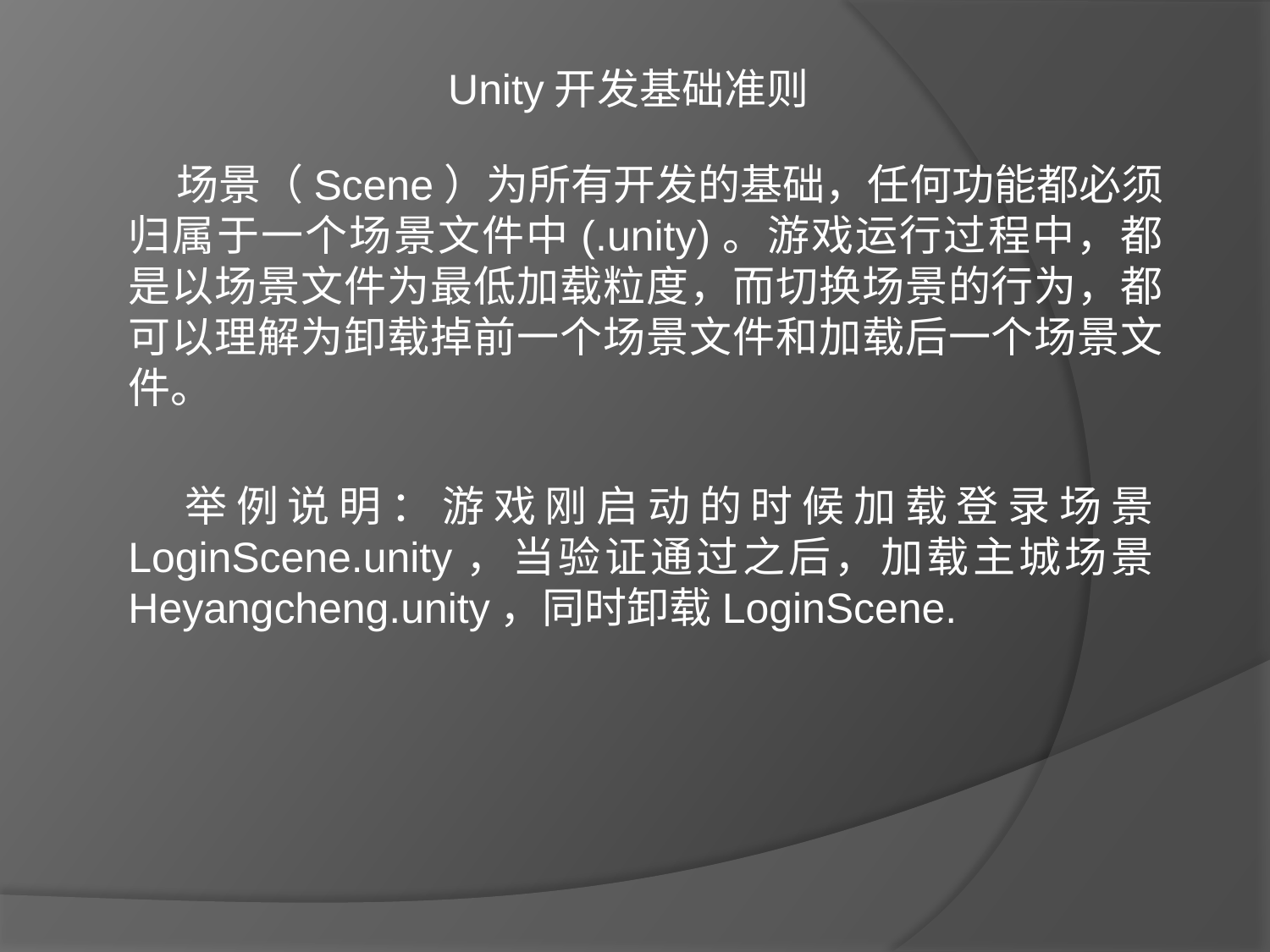

Unity开发基础准则
    场景（Scene）为所有开发的基础，任何功能都必须归属于一个场景文件中(.unity)。游戏运行过程中，都是以场景文件为最低加载粒度，而切换场景的行为，都可以理解为卸载掉前一个场景文件和加载后一个场景文件。

  举例说明：游戏刚启动的时候加载登录场景LoginScene.unity，当验证通过之后，加载主城场景Heyangcheng.unity，同时卸载LoginScene.